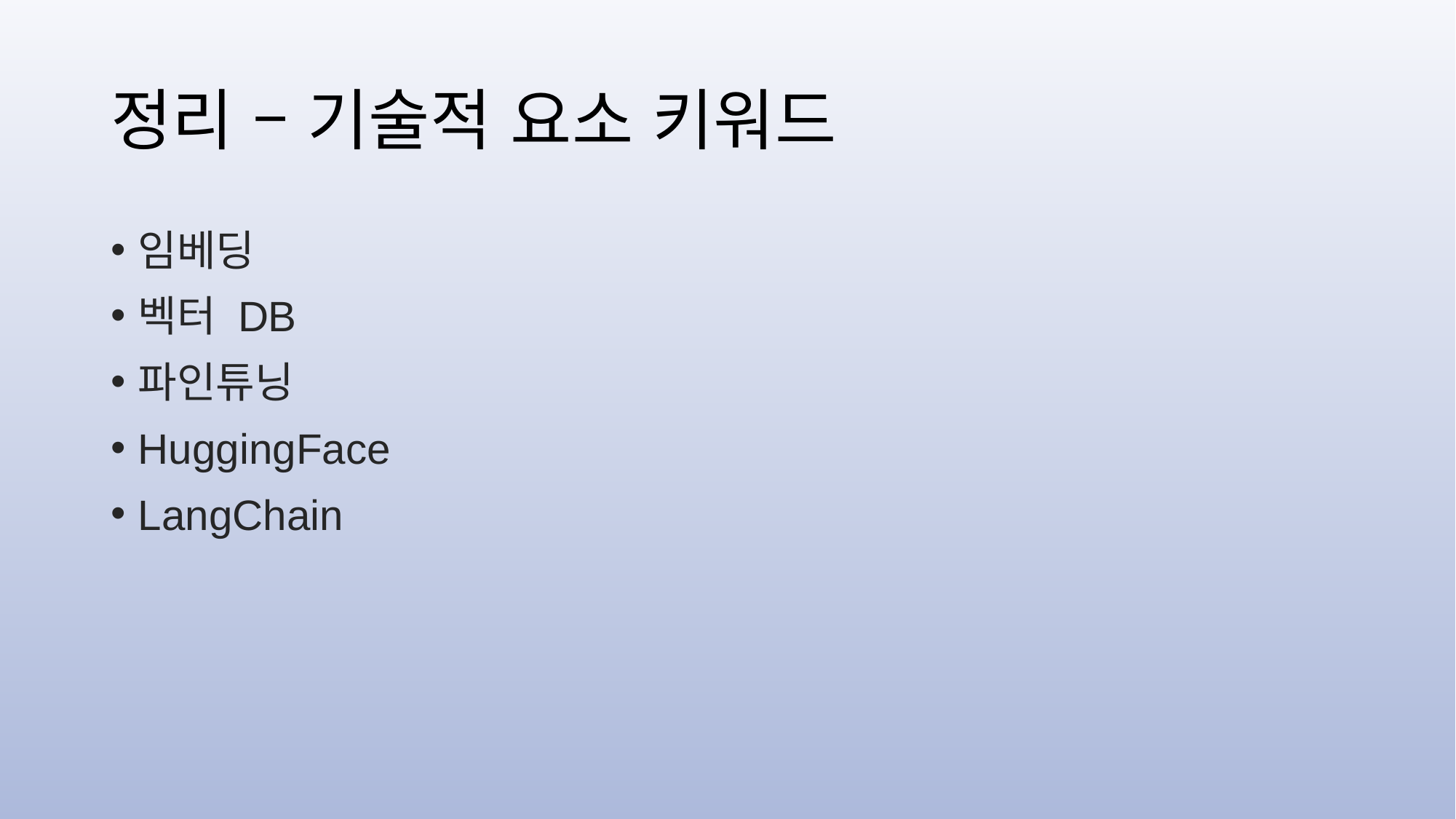

# 정리 – 기술적 요소 키워드
임베딩
벡터 DB
파인튜닝
HuggingFace
LangChain